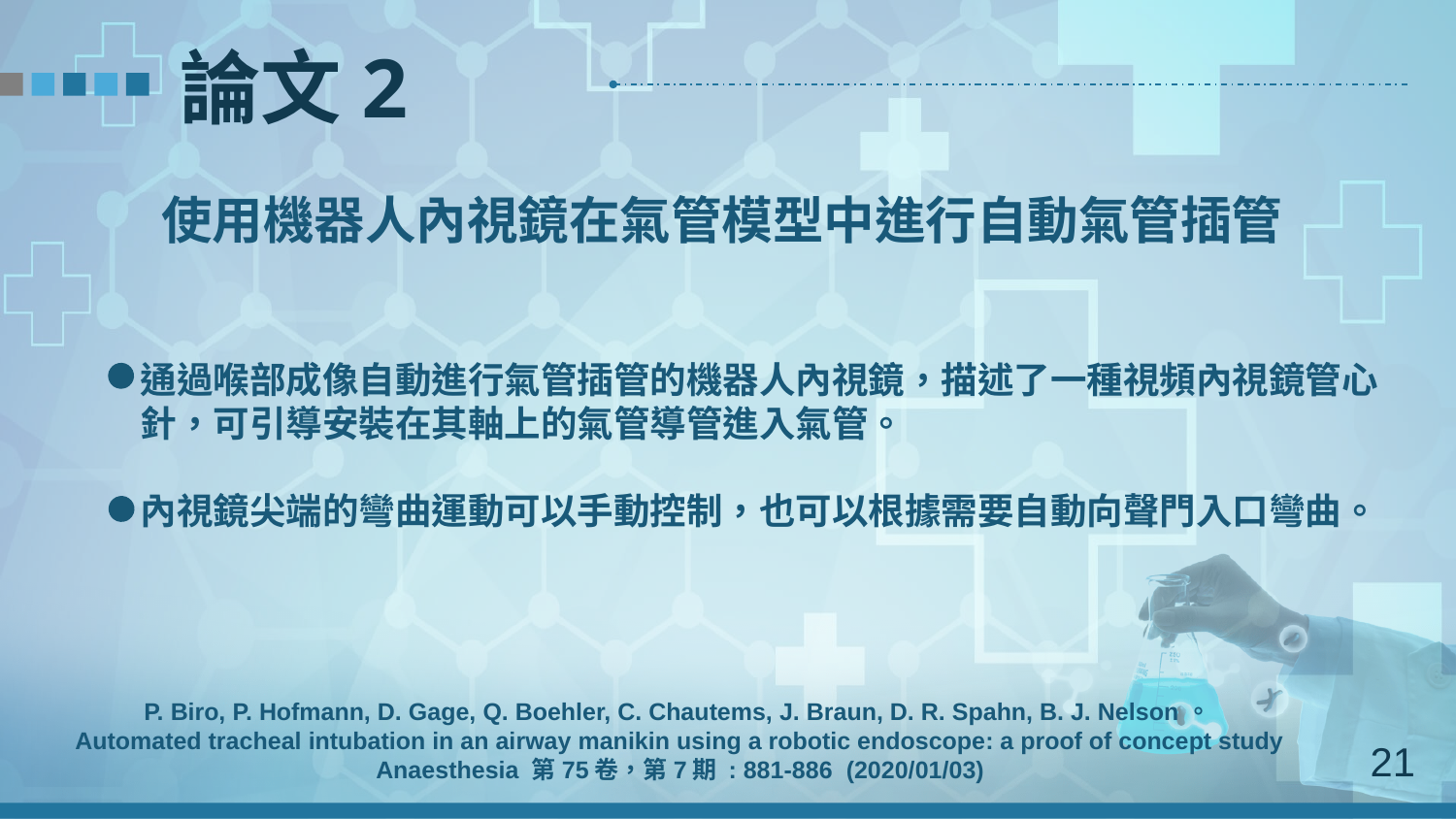

論文2

使用機器人內視鏡在氣管模型中進行自動氣管插管
通過喉部成像自動進行氣管插管的機器人內視鏡，描述了一種視頻內視鏡管心針，可引導安裝在其軸上的氣管導管進入氣管。

內視鏡尖端的彎曲運動可以手動控制，也可以根據需要自動向聲門入口彎曲。

P. Biro, P. Hofmann, D. Gage, Q. Boehler, C. Chautems, J. Braun, D. R. Spahn, B. J. Nelson。
Automated tracheal intubation in an airway manikin using a robotic endoscope: a proof of concept study
Anaesthesia 第75卷，第7期 : 881-886  (2020/01/03)
21